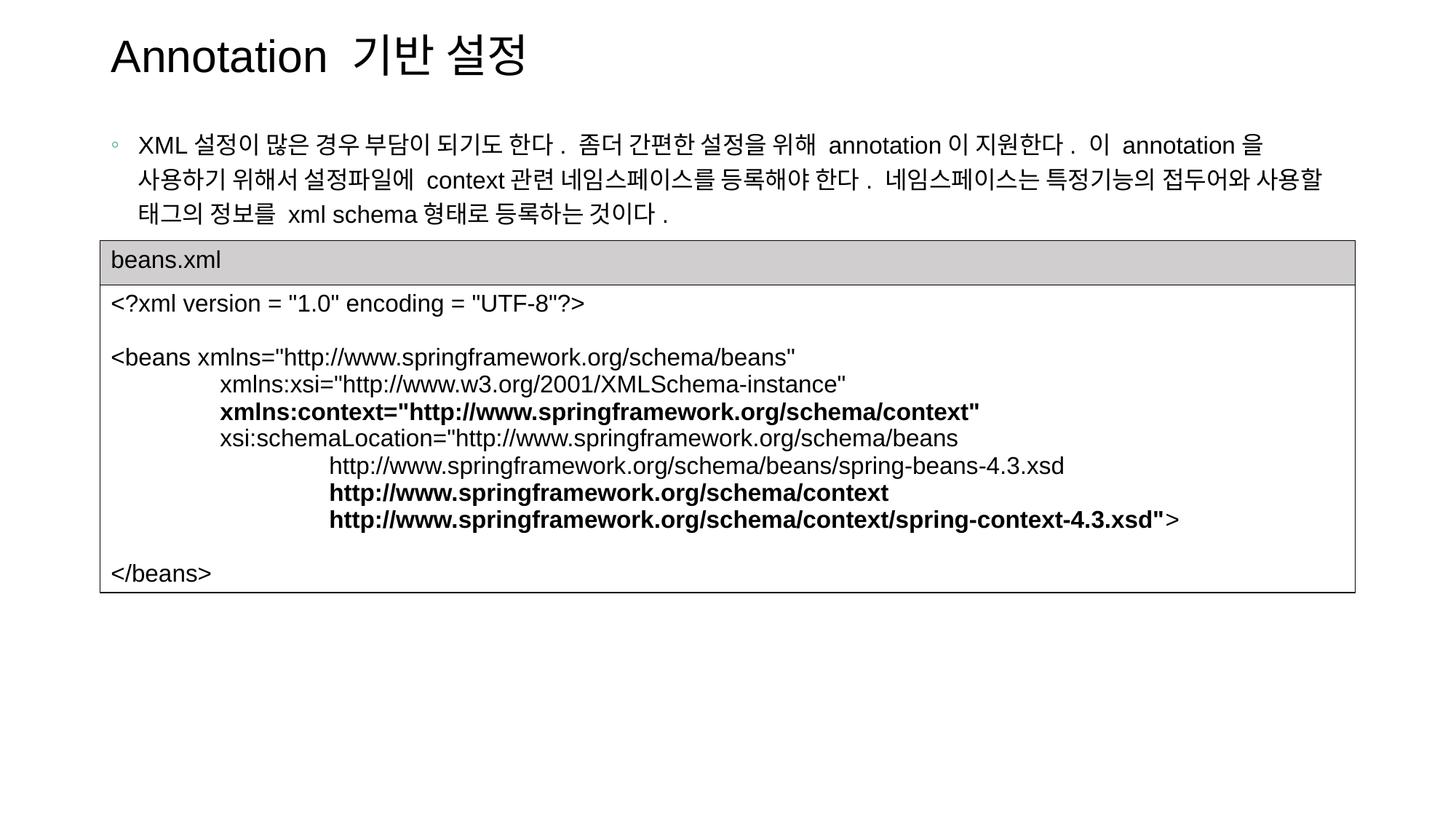

# Annotation 기반 설정
XML설정이 많은 경우 부담이 되기도 한다. 좀더 간편한 설정을 위해 annotation이 지원한다. 이 annotation을 사용하기 위해서 설정파일에 context관련 네임스페이스를 등록해야 한다. 네임스페이스는 특정기능의 접두어와 사용할 태그의 정보를 xml schema형태로 등록하는 것이다.
| beans.xml |
| --- |
| <?xml version = "1.0" encoding = "UTF-8"?> <beans xmlns="http://www.springframework.org/schema/beans" xmlns:xsi="http://www.w3.org/2001/XMLSchema-instance" xmlns:context="http://www.springframework.org/schema/context" xsi:schemaLocation="http://www.springframework.org/schema/beans http://www.springframework.org/schema/beans/spring-beans-4.3.xsd http://www.springframework.org/schema/context http://www.springframework.org/schema/context/spring-context-4.3.xsd"> </beans> |